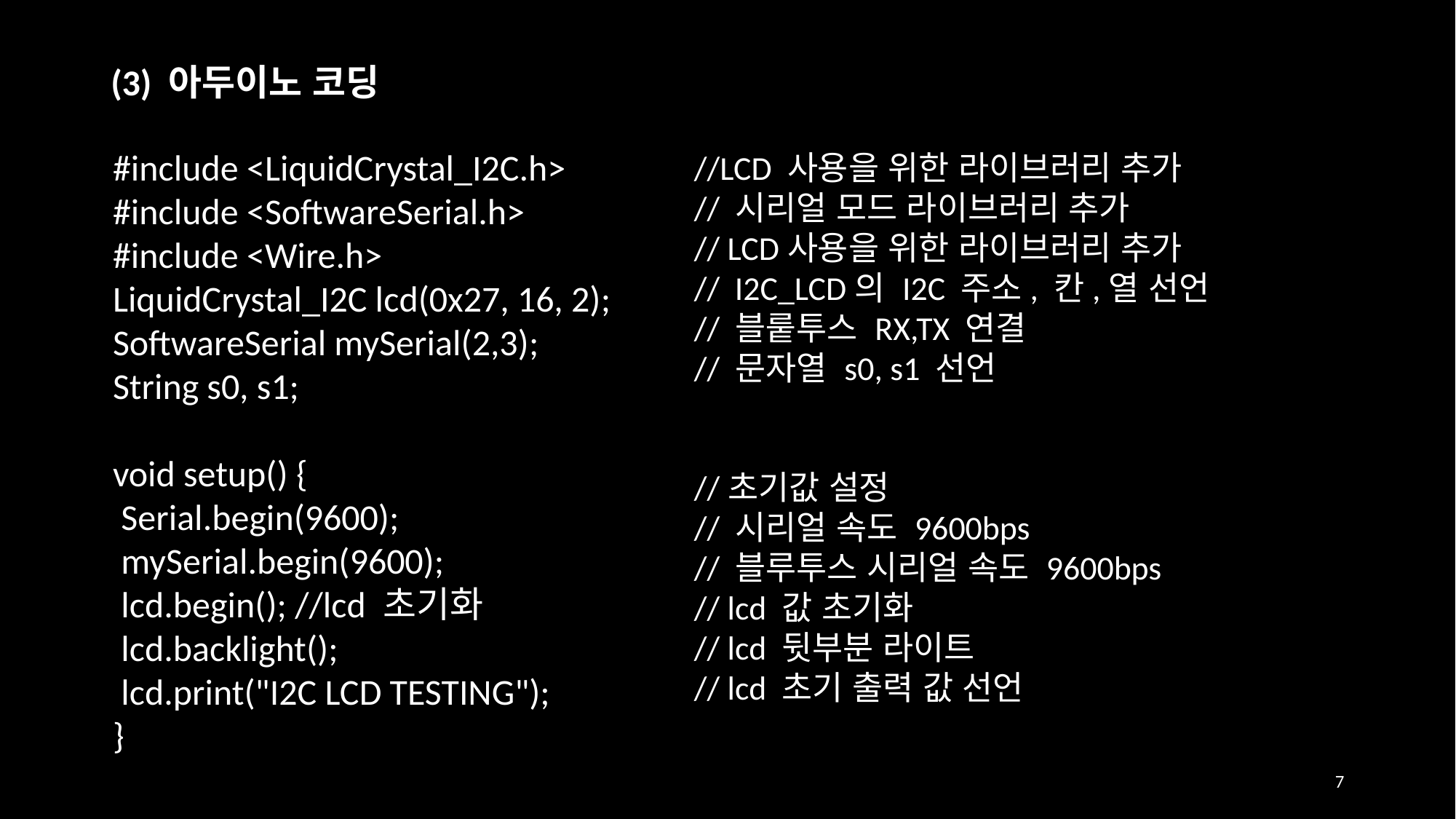

(3) 아두이노 코딩
#include <LiquidCrystal_I2C.h>
#include <SoftwareSerial.h>
#include <Wire.h>
LiquidCrystal_I2C lcd(0x27, 16, 2);
SoftwareSerial mySerial(2,3);
String s0, s1;

void setup() {
 Serial.begin(9600);
 mySerial.begin(9600);
 lcd.begin(); //lcd 초기화
 lcd.backlight();
 lcd.print("I2C LCD TESTING");
}

//LCD 사용을 위한 라이브러리 추가
// 시리얼 모드 라이브러리 추가
// LCD사용을 위한 라이브러리 추가
//  I2C_LCD의 I2C 주소, 칸,열 선언
// 블뤁투스 RX,TX 연결
// 문자열 s0, s1 선언

//초기값 설정
// 시리얼 속도 9600bps
// 블루투스 시리얼 속도 9600bps
// lcd 값 초기화
// lcd 뒷부분 라이트
// lcd 초기 출력 값 선언
7